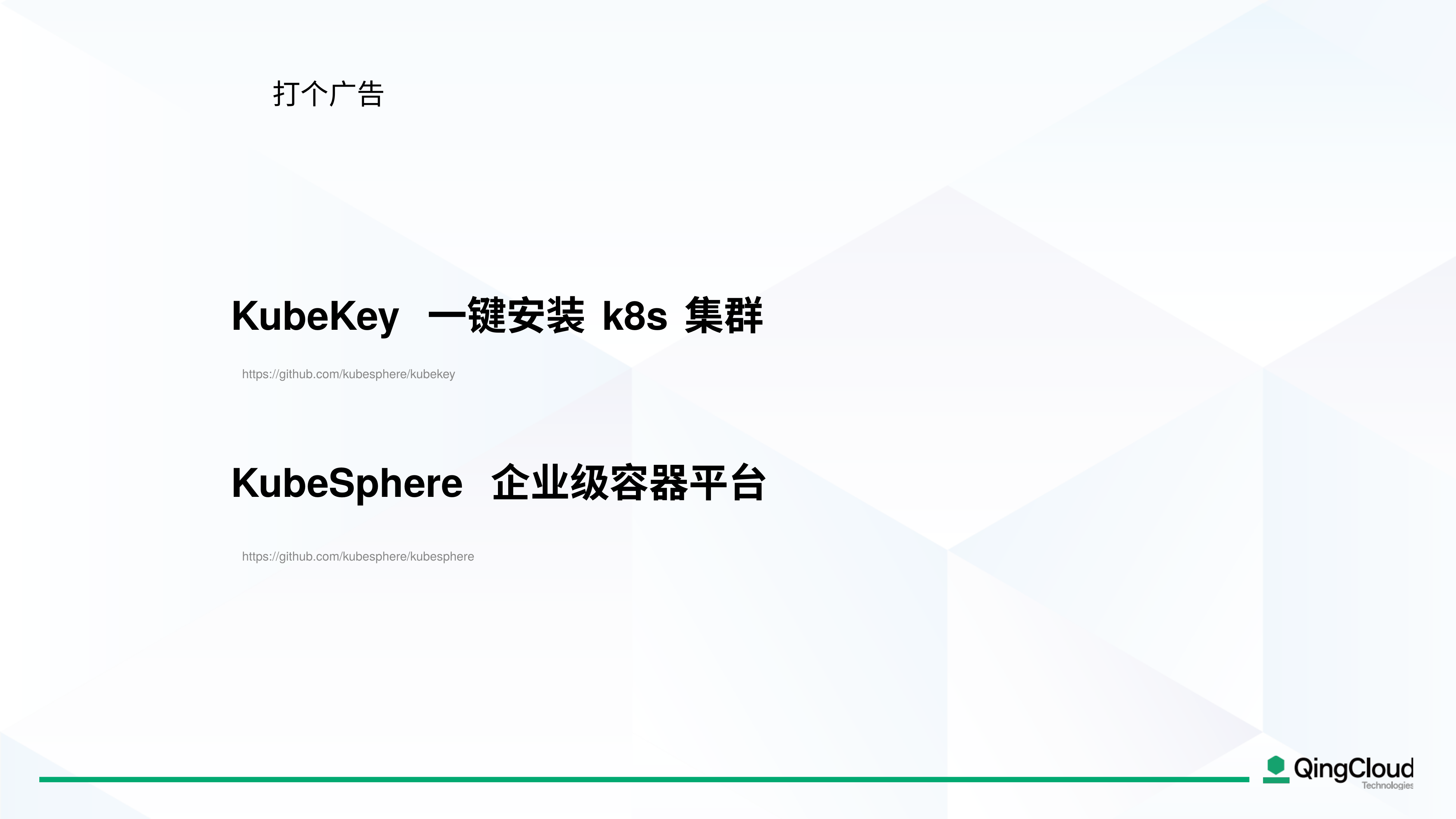

打个广告
KubeKey 一键安装k8s集群
https://github.com/kubesphere/kubekey

KubeSphere 企业级容器平台
https://github.com/kubesphere/kubesphere